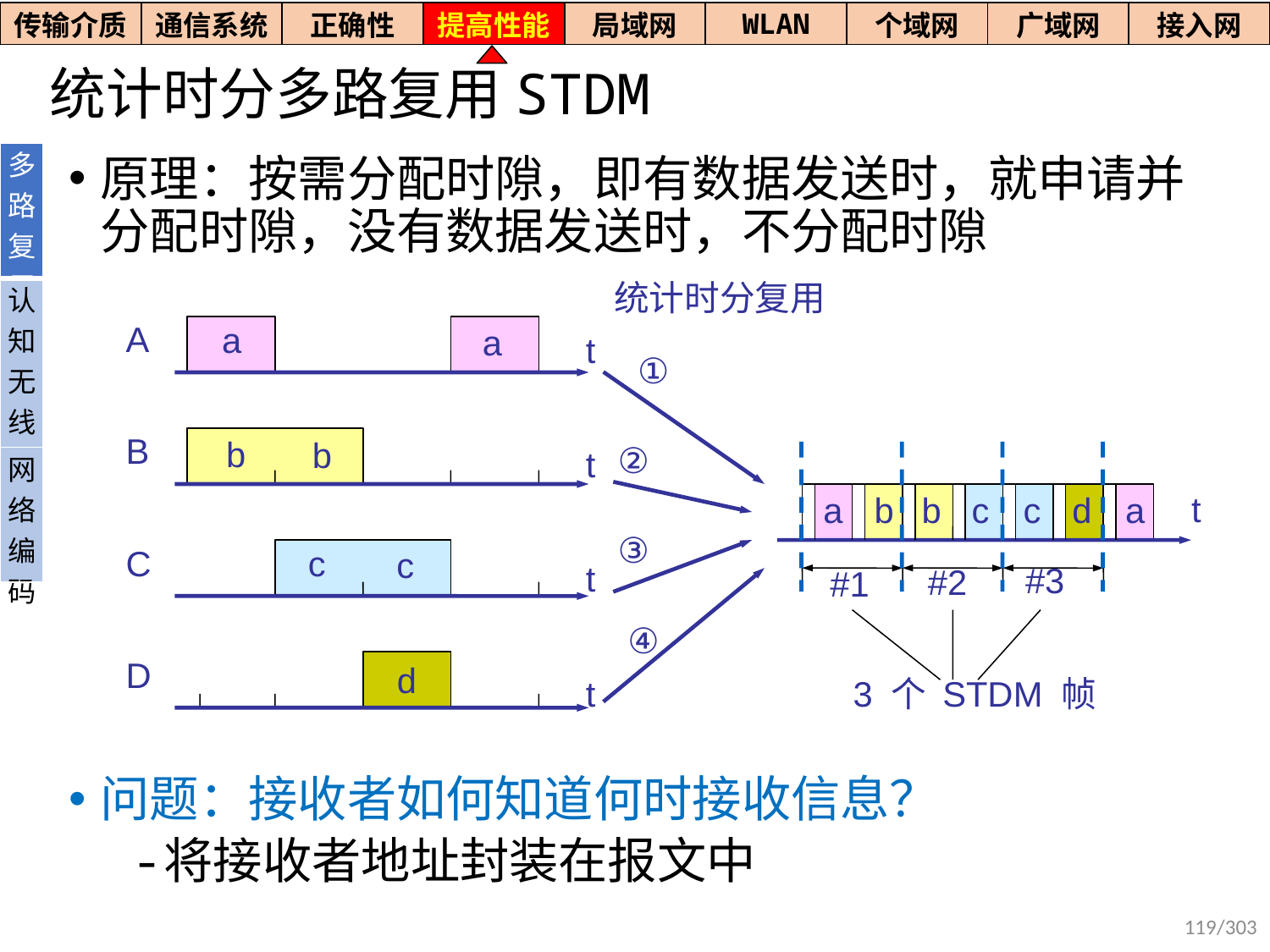

| 传输介质 | 通信系统 | 正确性 | 提高性能 | 局域网 | WLAN | 个域网 | 广域网 | 接入网 |
| --- | --- | --- | --- | --- | --- | --- | --- | --- |

# 统计时分多路复用STDM
| 多路复用 |
| --- |
| 认知无线电 |
| 网络编码 |
原理：按需分配时隙，即有数据发送时，就申请并分配时隙，没有数据发送时，不分配时隙

问题：接收者如何知道何时接收信息？
将接收者地址封装在报文中
统计时分复用
A
a
a

t
①

B
b
b

②
t

t

a
b
b
c
c
d
a

③

C
c
c

t
#3
#2

#1

④
D

d
t
3 个 STDM 帧

119/303